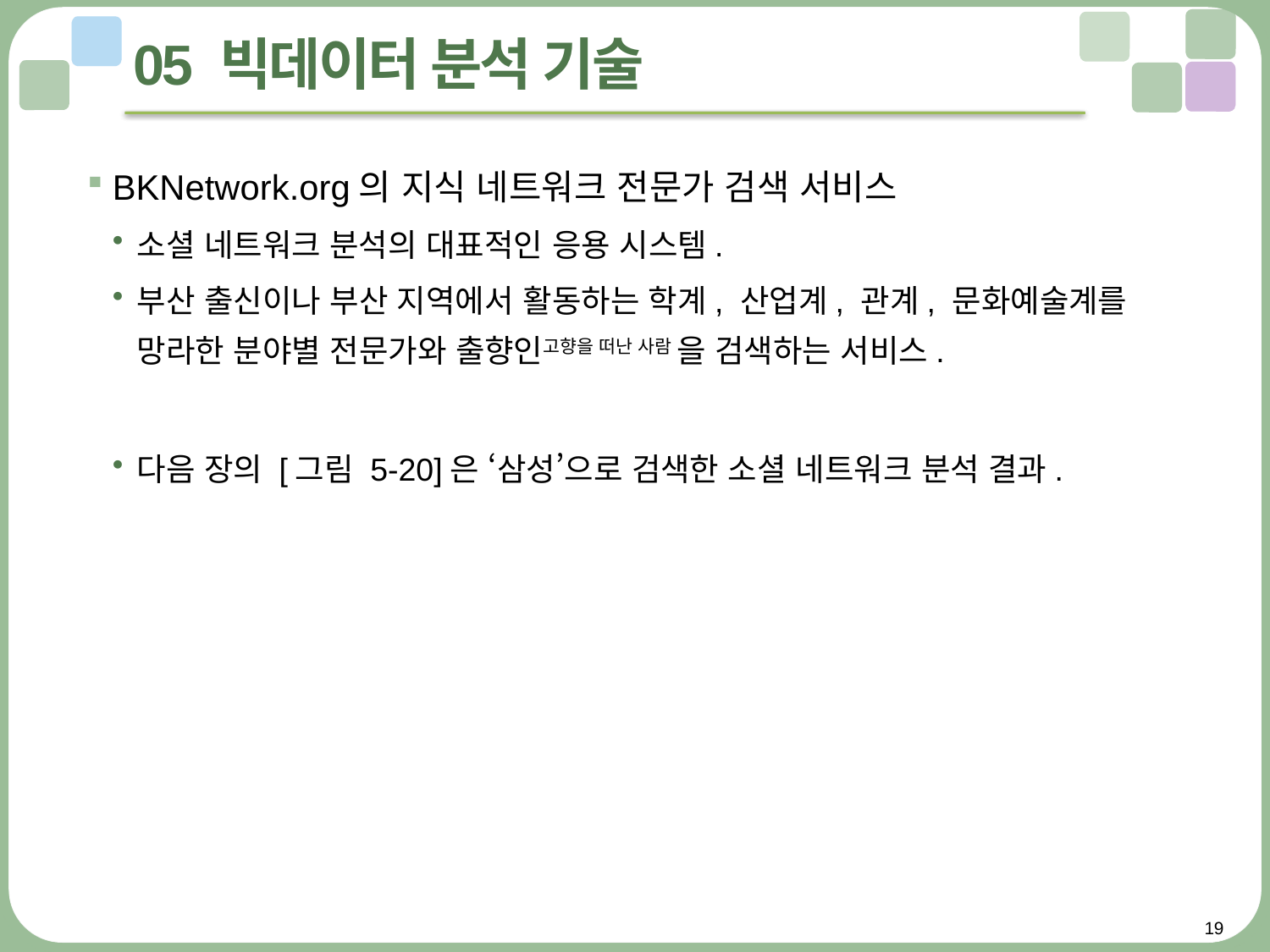

# 05 빅데이터 분석 기술
BKNetwork.org의 지식 네트워크 전문가 검색 서비스
소셜 네트워크 분석의 대표적인 응용 시스템.
부산 출신이나 부산 지역에서 활동하는 학계, 산업계, 관계, 문화예술계를 망라한 분야별 전문가와 출향인고향을 떠난 사람 을 검색하는 서비스.

다음 장의 [그림 5-20]은 ‘삼성’으로 검색한 소셜 네트워크 분석 결과.